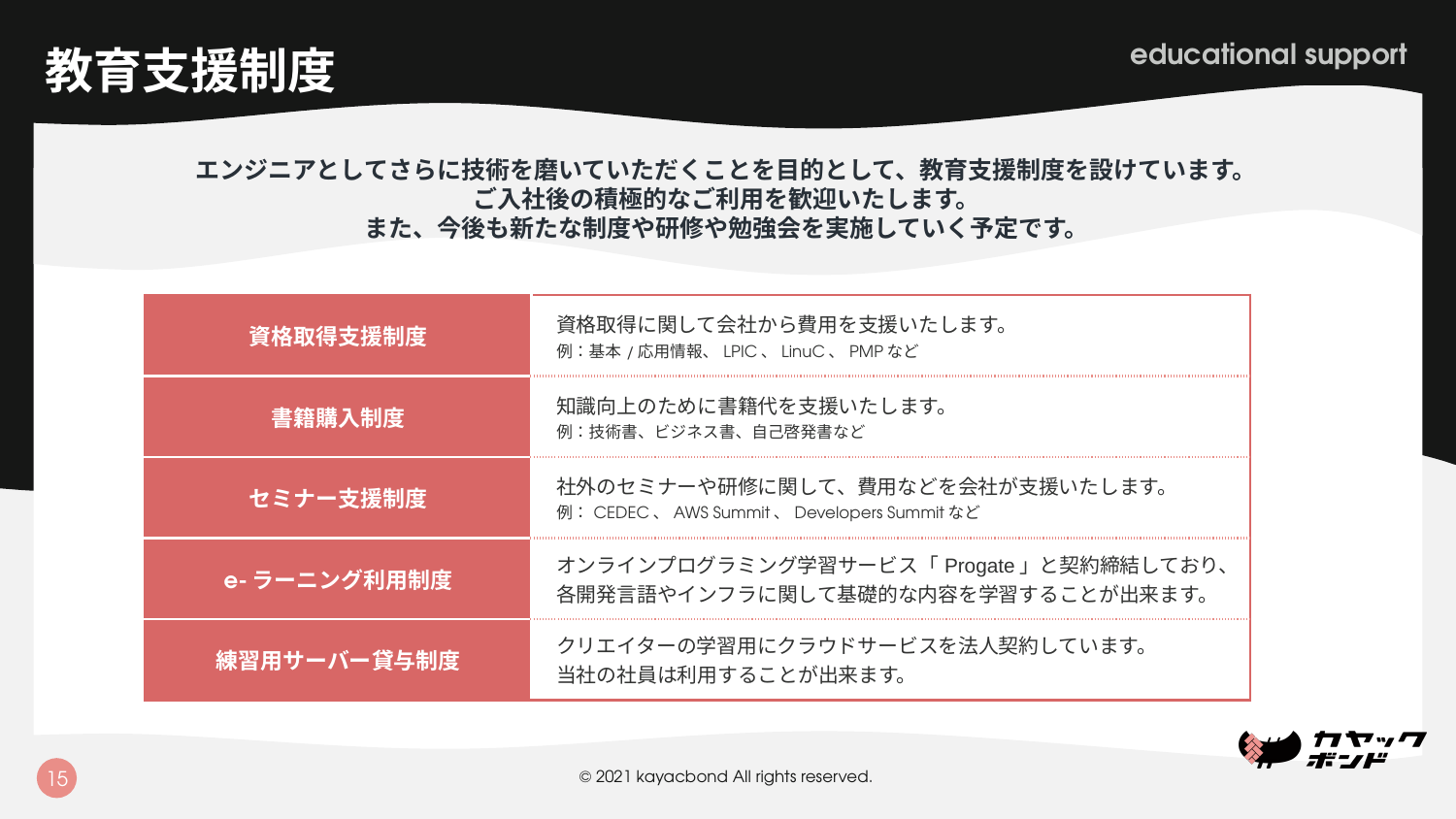

educational support
教育支援制度
エンジニアとしてさらに技術を磨いていただくことを目的として、教育支援制度を設けています。
ご入社後の積極的なご利用を歓迎いたします。
また、今後も新たな制度や研修や勉強会を実施していく予定です。
| 資格取得支援制度 | 資格取得に関して会社から費用を支援いたします。 例：基本/応用情報、LPIC、LinuC、PMPなど |
| --- | --- |
| 書籍購入制度 | 知識向上のために書籍代を支援いたします。 例：技術書、ビジネス書、自己啓発書など |
| セミナー支援制度 | 社外のセミナーや研修に関して、費用などを会社が支援いたします。 例：CEDEC、AWS Summit、Developers Summitなど |
| e-ラーニング利用制度 | オンラインプログラミング学習サービス「Progate」と契約締結しており、 各開発言語やインフラに関して基礎的な内容を学習することが出来ます。 |
| 練習用サーバー貸与制度 | クリエイターの学習用にクラウドサービスを法人契約しています。 当社の社員は利用することが出来ます。 |
15